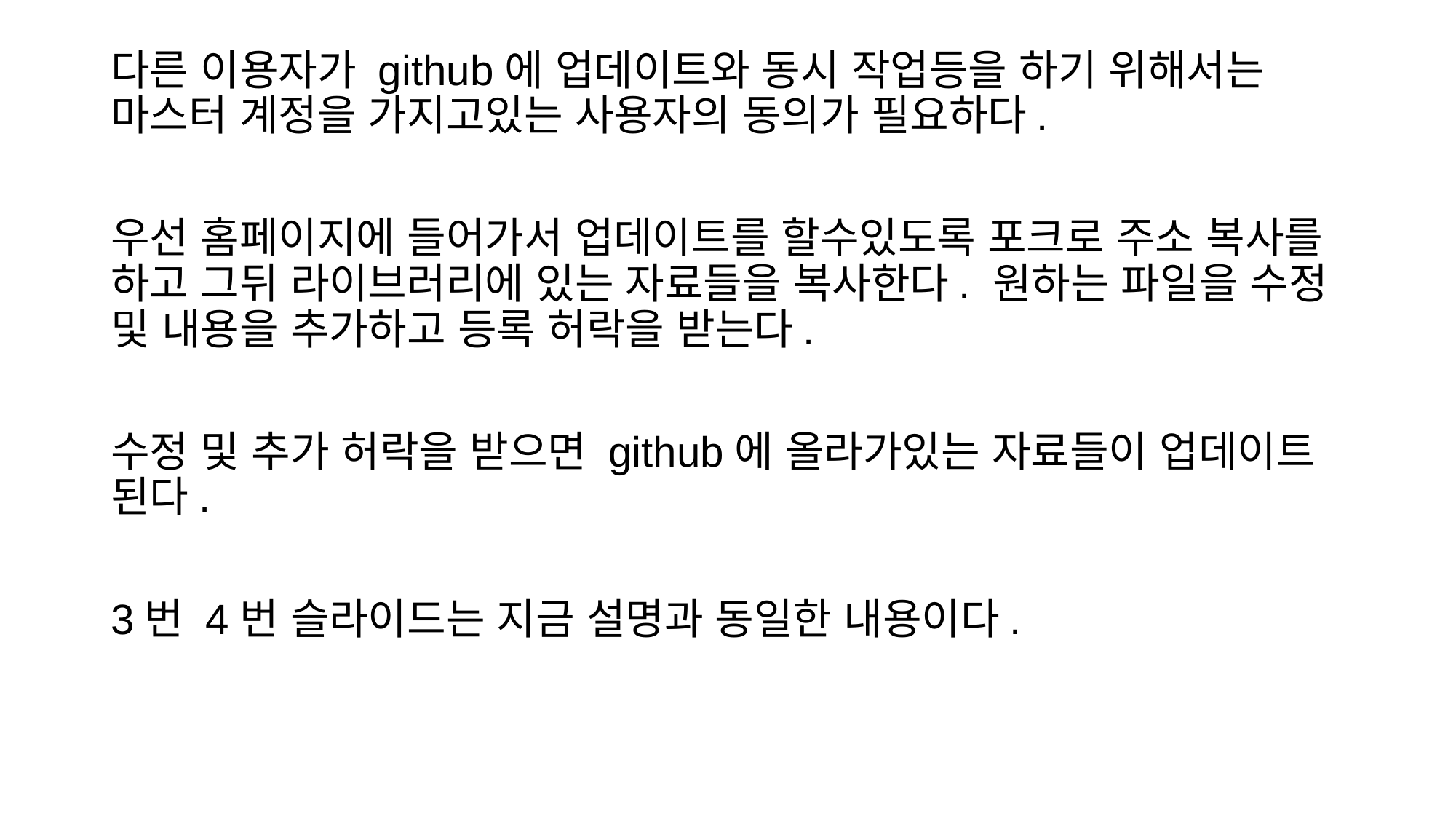

다른 이용자가 github에 업데이트와 동시 작업등을 하기 위해서는 마스터 계정을 가지고있는 사용자의 동의가 필요하다.

우선 홈페이지에 들어가서 업데이트를 할수있도록 포크로 주소 복사를 하고 그뒤 라이브러리에 있는 자료들을 복사한다. 원하는 파일을 수정 및 내용을 추가하고 등록 허락을 받는다.

수정 및 추가 허락을 받으면 github에 올라가있는 자료들이 업데이트 된다.

3번 4번 슬라이드는 지금 설명과 동일한 내용이다.